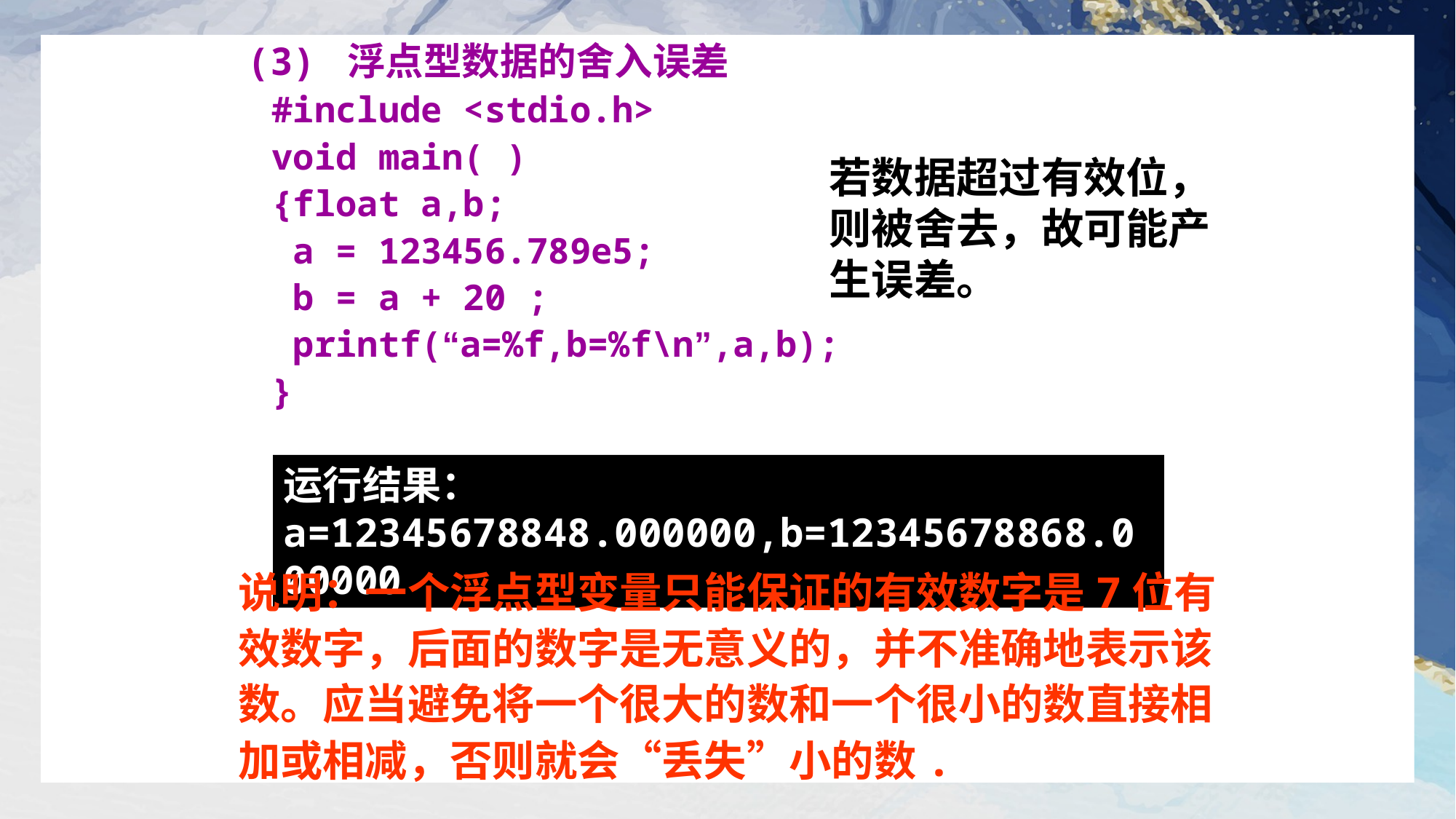

(3) 浮点型数据的舍入误差
#include <stdio.h>
void main( )
{float a,b;
 a = 123456.789e5;
 b = a + 20 ;
 printf(“a=%f,b=%f\n”,a,b);
}
若数据超过有效位，则被舍去，故可能产生误差。
运行结果：
a=12345678848.000000,b=12345678868.000000
说明：一个浮点型变量只能保证的有效数字是7位有效数字，后面的数字是无意义的，并不准确地表示该数。应当避免将一个很大的数和一个很小的数直接相加或相减，否则就会“丢失”小的数.